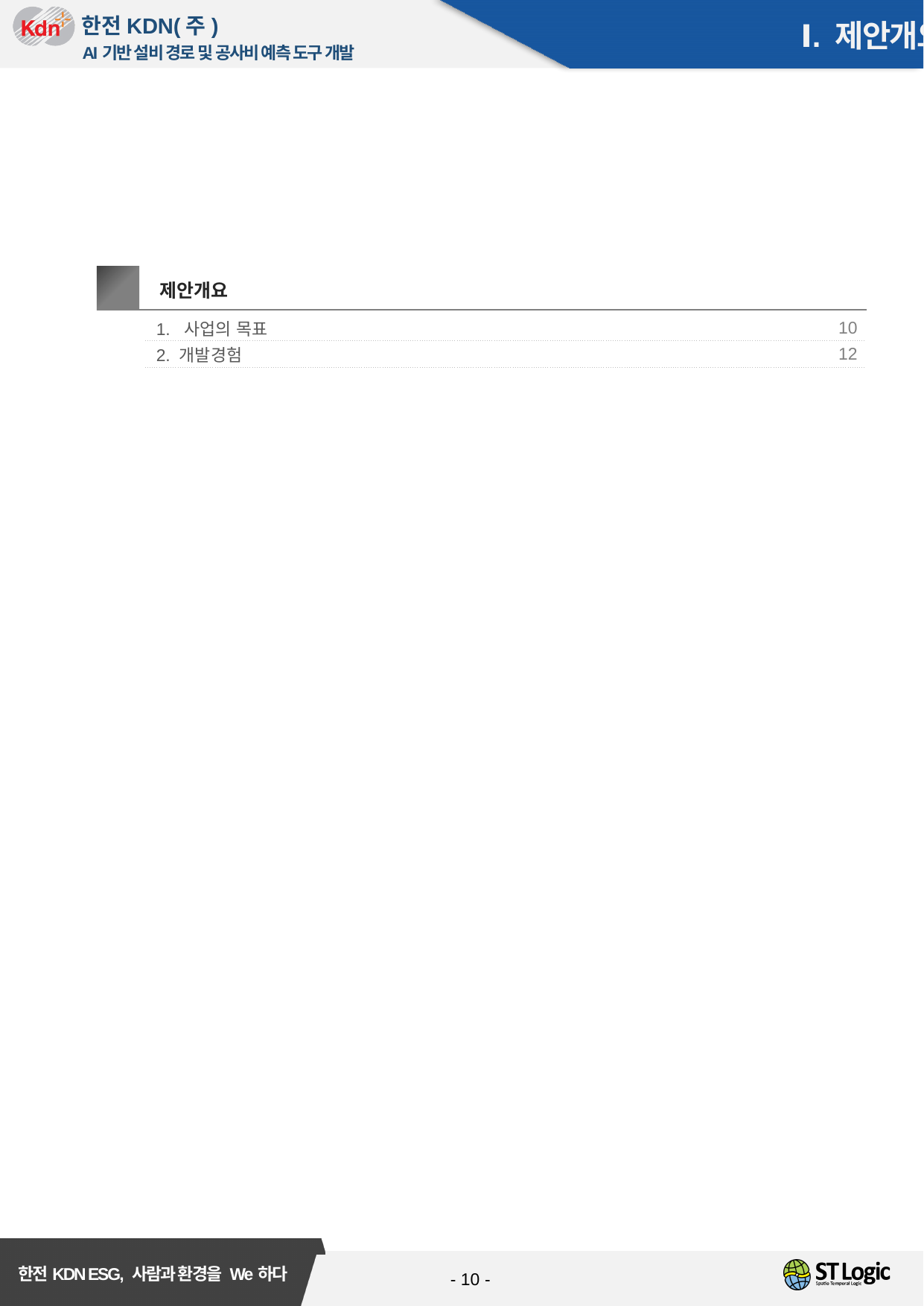

Ⅰ. 제안개요
Ⅰ
제안개요
| 1. 사업의 목표 | 10 |
| --- | --- |
| 2. 개발경험 | 12 |